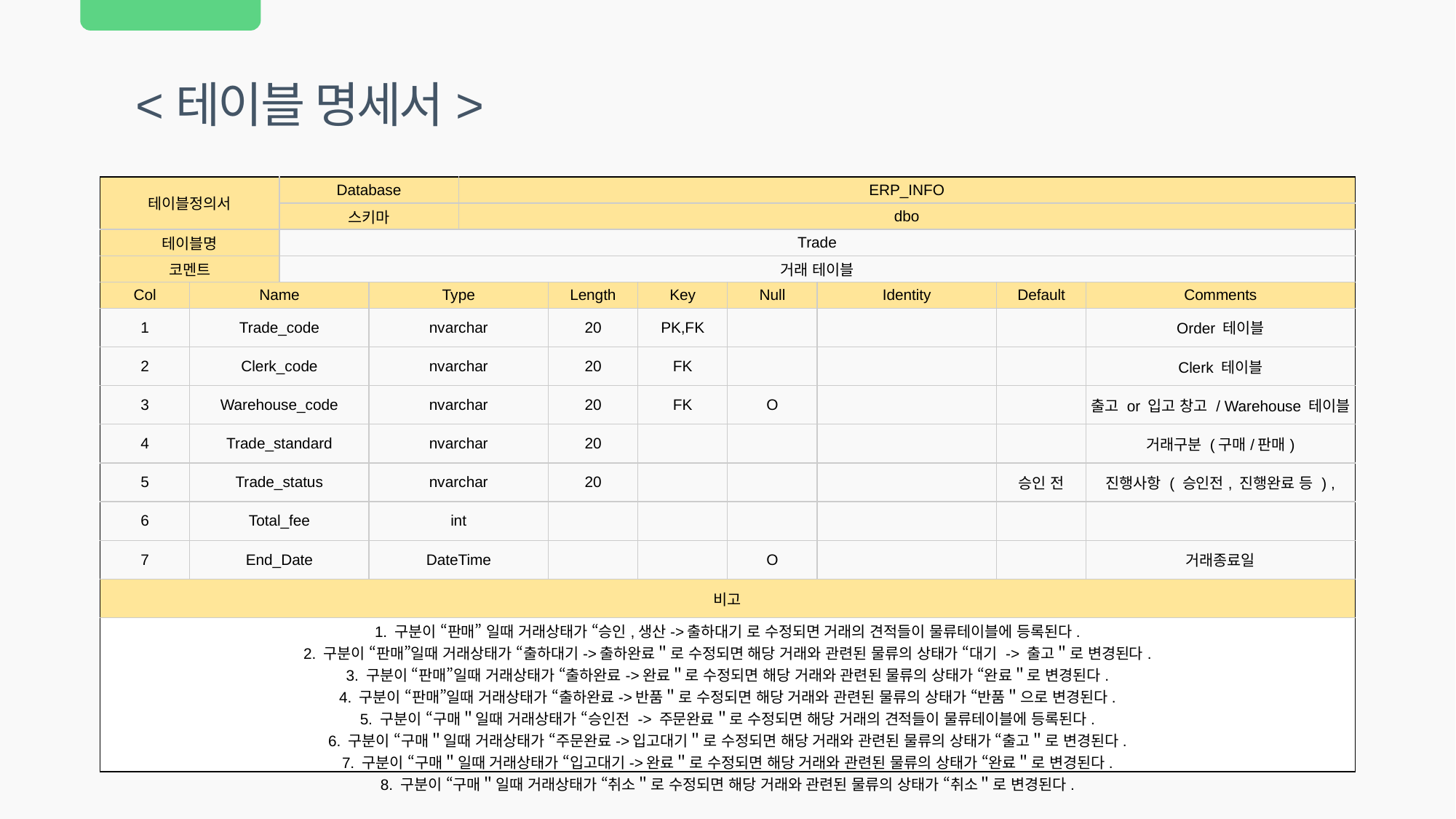

<테이블 명세서>
| 테이블정의서 |  | Database |  | ERP\_INFO |  |  |  |  |  |  |
| --- | --- | --- | --- | --- | --- | --- | --- | --- | --- | --- |
|  |  | 스키마 |  | dbo |  |  |  |  |  |  |
| 테이블명 |  | Trade |  |  |  |  |  |  |  |  |
| 코멘트 |  | 거래 테이블 |  |  |  |  |  |  |  |  |
| Col | Name |  | Type |  | Length | Key | Null | Identity | Default | Comments |
| 1 | Trade\_code |  | nvarchar |  | 20 | PK,FK |  |  |  | Order 테이블 |
| 2 | Clerk\_code |  | nvarchar |  | 20 | FK |  |  |  | Clerk 테이블 |
| 3 | Warehouse\_code |  | nvarchar |  | 20 | FK | O |  |  | 출고 or 입고 창고 / Warehouse 테이블 |
| 4 | Trade\_standard |  | nvarchar |  | 20 |  |  |  |  | 거래구분 (구매/판매) |
| 5 | Trade\_status |  | nvarchar |  | 20 |  |  |  | 승인 전 | 진행사항 ( 승인전, 진행완료 등 ) , |
| 6 | Total\_fee |  | int |  |  |  |  |  |  |  |
| 7 | End\_Date |  | DateTime |  |  |  | O |  |  | 거래종료일 |
| 비고 |  |  |  |  |  |  |  |  |  |  |
| 1. 구분이 “판매” 일때 거래상태가 “승인,생산->출하대기 로 수정되면 거래의 견적들이 물류테이블에 등록된다. 2. 구분이 “판매”일때 거래상태가 “출하대기->출하완료＂로 수정되면 해당 거래와 관련된 물류의 상태가 “대기 -> 출고＂로 변경된다. 3. 구분이 “판매”일때 거래상태가 “출하완료->완료＂로 수정되면 해당 거래와 관련된 물류의 상태가 “완료＂로 변경된다. 4. 구분이 “판매”일때 거래상태가 “출하완료->반품＂로 수정되면 해당 거래와 관련된 물류의 상태가 “반품＂으로 변경된다. 5. 구분이 “구매＂일때 거래상태가 “승인전 -> 주문완료＂로 수정되면 해당 거래의 견적들이 물류테이블에 등록된다. 6. 구분이 “구매＂일때 거래상태가 “주문완료->입고대기＂로 수정되면 해당 거래와 관련된 물류의 상태가 “출고＂로 변경된다. 7. 구분이 “구매＂일때 거래상태가 “입고대기->완료＂로 수정되면 해당 거래와 관련된 물류의 상태가 “완료＂로 변경된다. 8. 구분이 “구매＂일때 거래상태가 “취소＂로 수정되면 해당 거래와 관련된 물류의 상태가 “취소＂로 변경된다. |  |  |  |  |  |  |  |  |  |  |